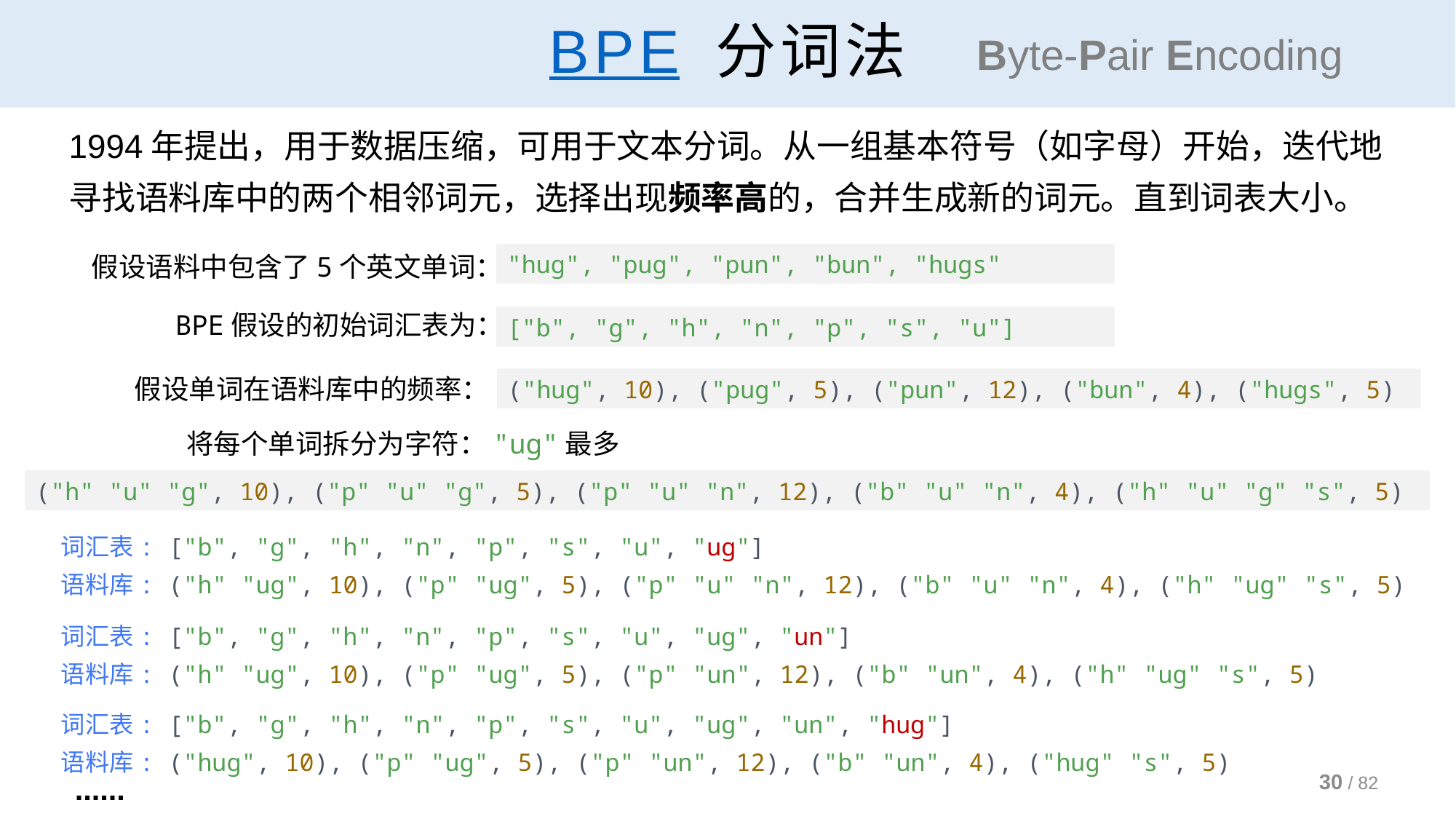

# BPE 分词法
Byte-Pair Encoding
1994年提出，用于数据压缩，可用于文本分词。从一组基本符号（如字母）开始，迭代地寻找语料库中的两个相邻词元，选择出现频率高的，合并生成新的词元。直到词表大小。
"hug", "pug", "pun", "bun", "hugs"
假设语料中包含了5个英文单词：
BPE假设的初始词汇表为：
["b", "g", "h", "n", "p", "s", "u"]
假设单词在语料库中的频率：
("hug", 10), ("pug", 5), ("pun", 12), ("bun", 4), ("hugs", 5)
将每个单词拆分为字符："ug"最多
("h" "u" "g", 10), ("p" "u" "g", 5), ("p" "u" "n", 12), ("b" "u" "n", 4), ("h" "u" "g" "s", 5)
词汇表: ["b", "g", "h", "n", "p", "s", "u", "ug"]
语料库: ("h" "ug", 10), ("p" "ug", 5), ("p" "u" "n", 12), ("b" "u" "n", 4), ("h" "ug" "s", 5)
词汇表: ["b", "g", "h", "n", "p", "s", "u", "ug", "un"]
语料库: ("h" "ug", 10), ("p" "ug", 5), ("p" "un", 12), ("b" "un", 4), ("h" "ug" "s", 5)
词汇表: ["b", "g", "h", "n", "p", "s", "u", "ug", "un", "hug"]
语料库: ("hug", 10), ("p" "ug", 5), ("p" "un", 12), ("b" "un", 4), ("hug" "s", 5)
30 / 82
......